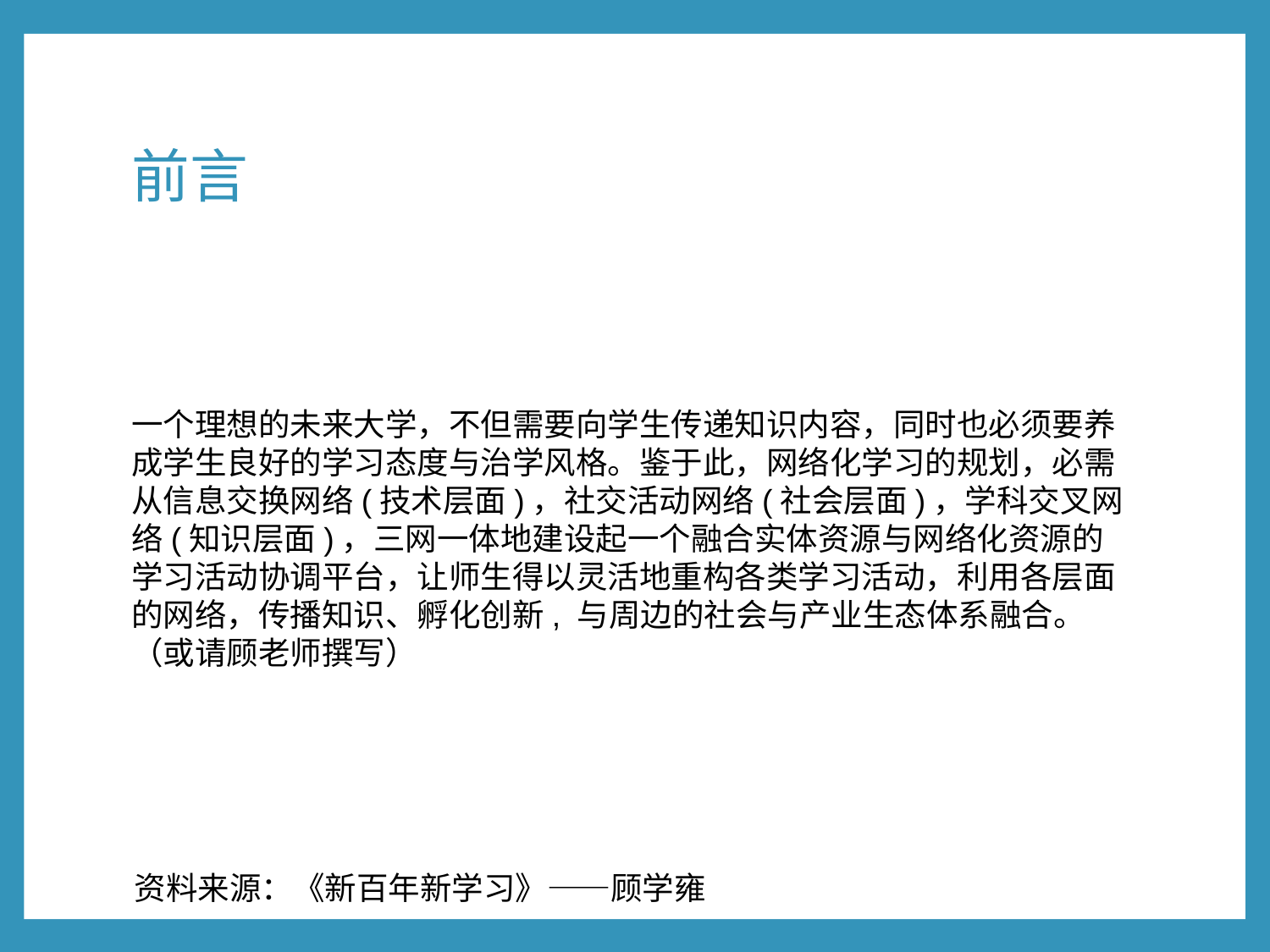

# 前言

一个理想的未来大学，不但需要向学生传递知识内容，同时也必须要养成学生良好的学习态度与治学风格。鉴于此，网络化学习的规划，必需从信息交换网络(技术层面)，社交活动网络(社会层面)，学科交叉网络(知识层面)，三网一体地建设起一个融合实体资源与网络化资源的学习活动协调平台，让师生得以灵活地重构各类学习活动，利用各层面的网络，传播知识、孵化创新, 与周边的社会与产业生态体系融合。（或请顾老师撰写）
资料来源：《新百年新学习》——顾学雍